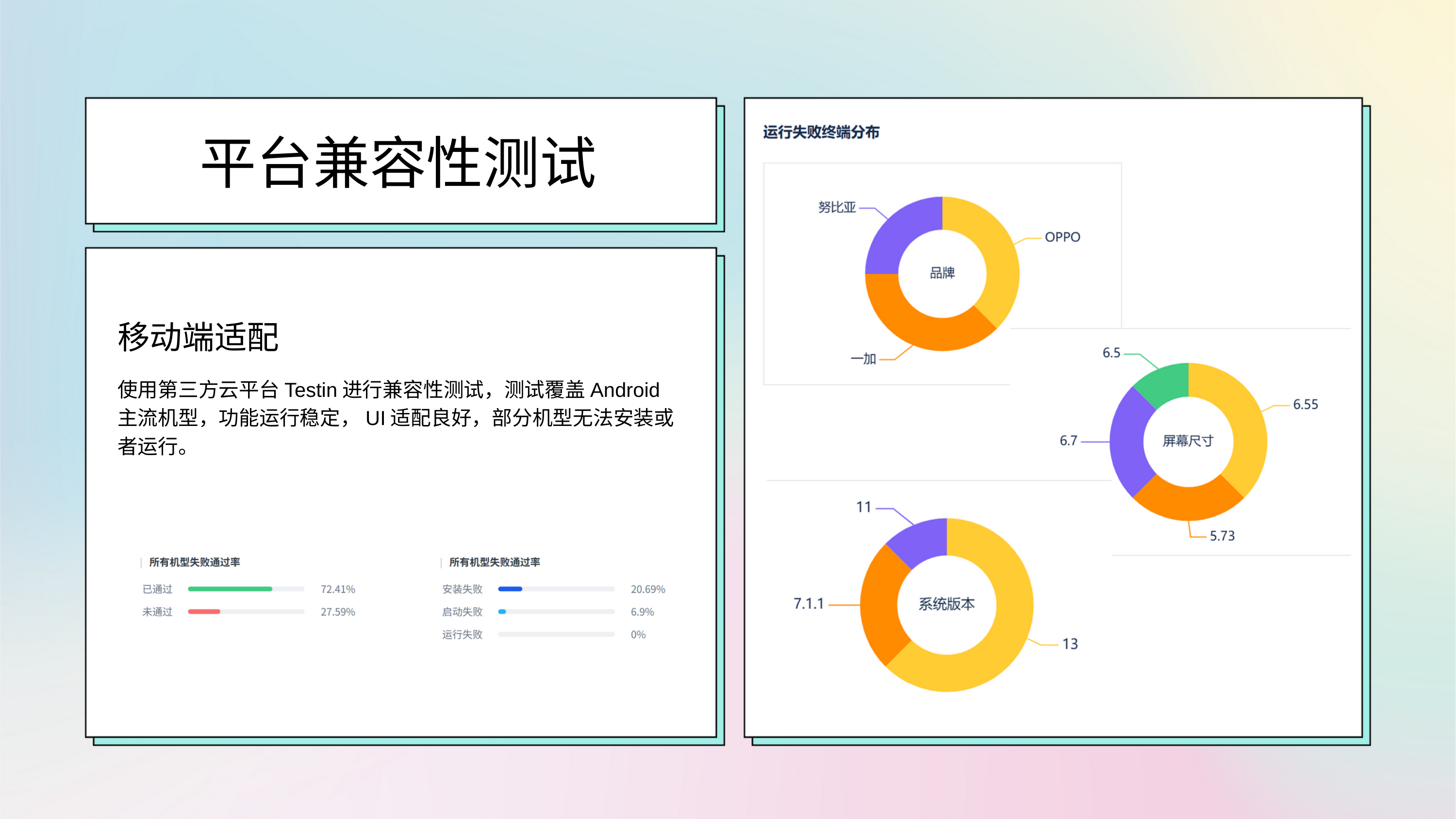

平台兼容性测试
移动端适配
使用第三方云平台Testin进行兼容性测试，测试覆盖Android主流机型，功能运行稳定，UI适配良好，部分机型无法安装或者运行。